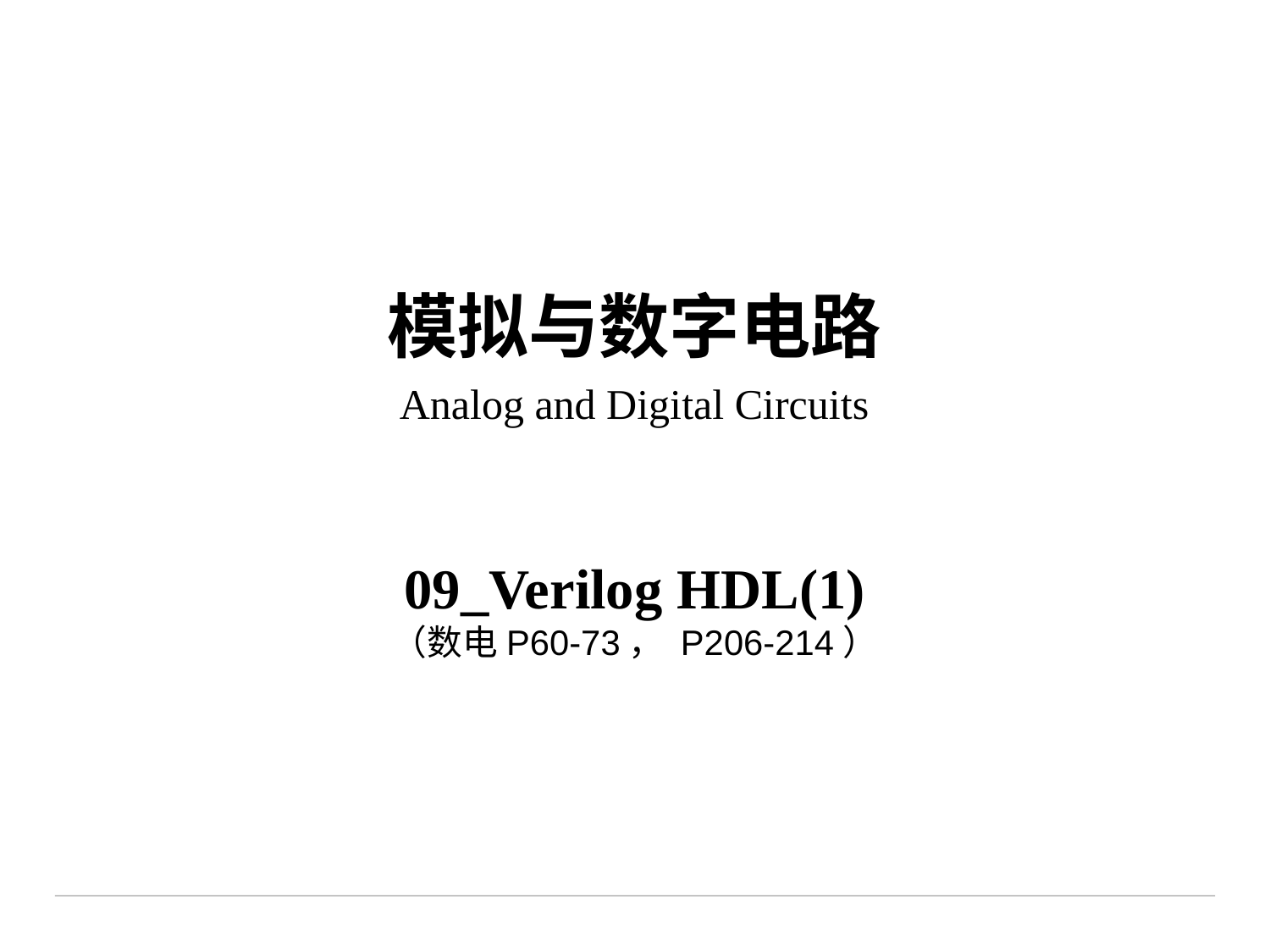

# 模拟与数字电路 Analog and Digital Circuits
09_Verilog HDL(1)
（数电P60-73， P206-214）